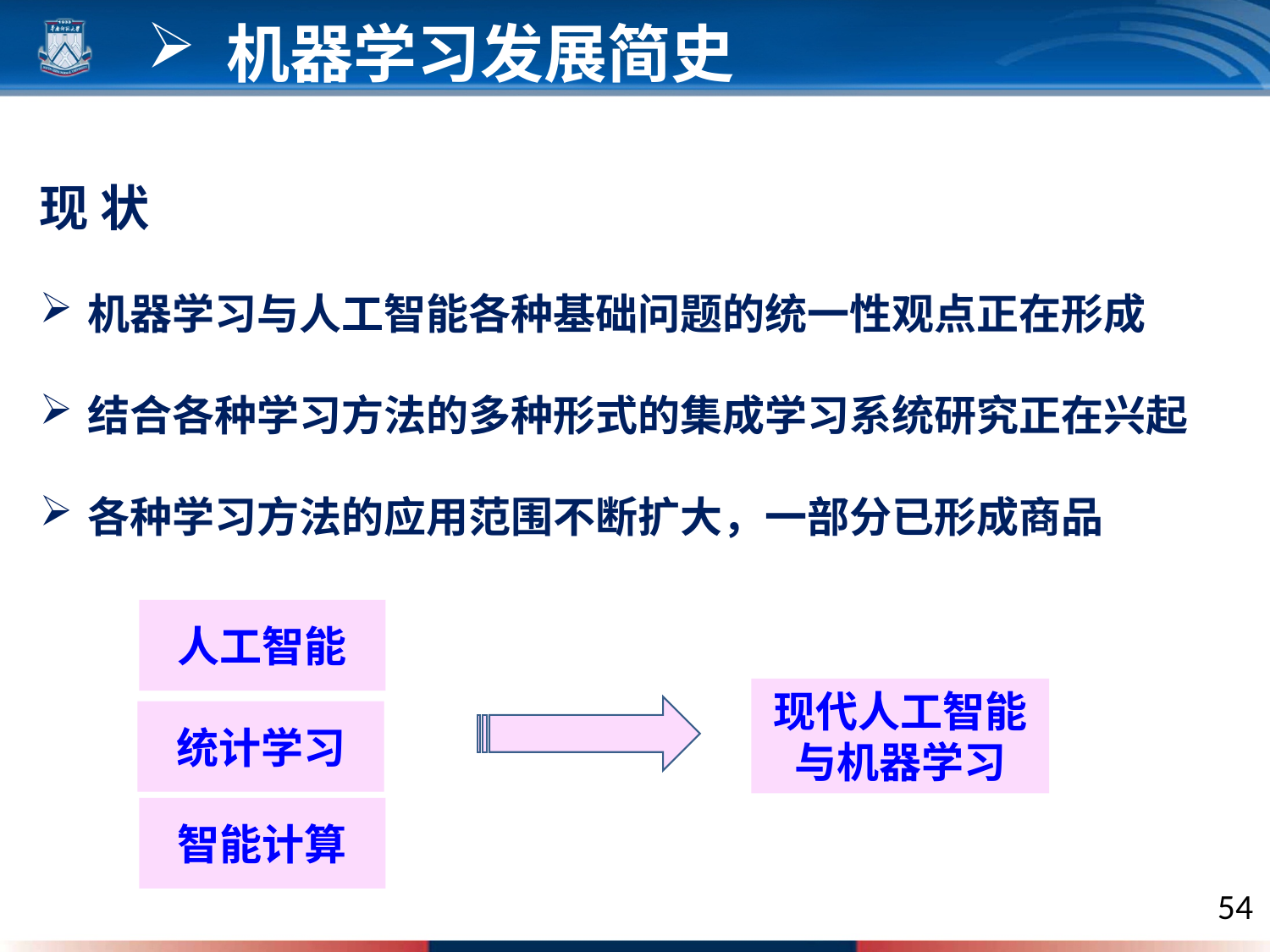

机器学习发展简史
现 状
机器学习与人工智能各种基础问题的统一性观点正在形成
结合各种学习方法的多种形式的集成学习系统研究正在兴起
各种学习方法的应用范围不断扩大，一部分已形成商品
人工智能
现代人工智能与机器学习

统计学习
智能计算